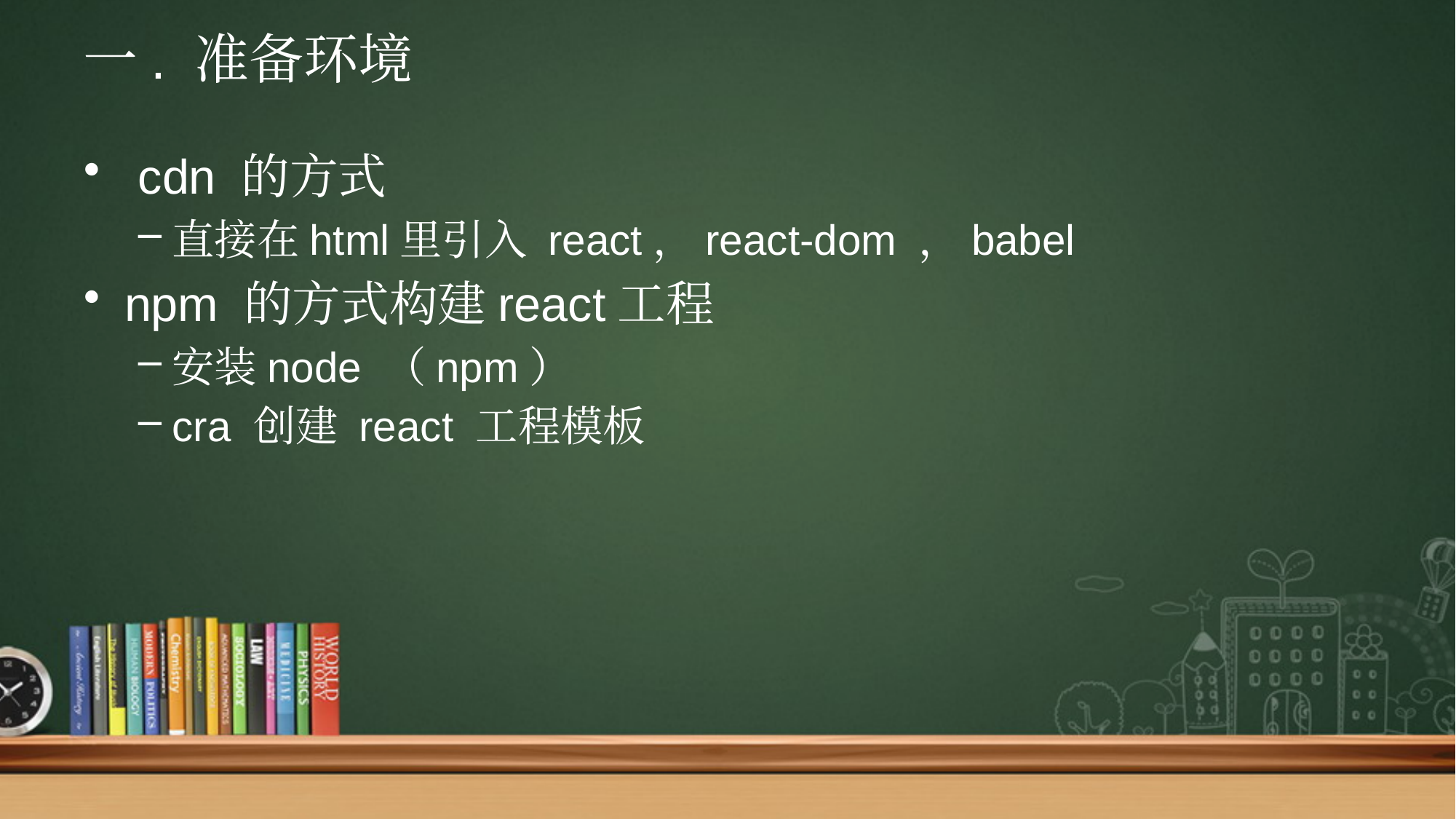

# 一. 准备环境
 cdn 的方式
直接在html里引入 react，react-dom ，babel
npm 的方式构建react工程
安装node （npm）
cra 创建 react 工程模板